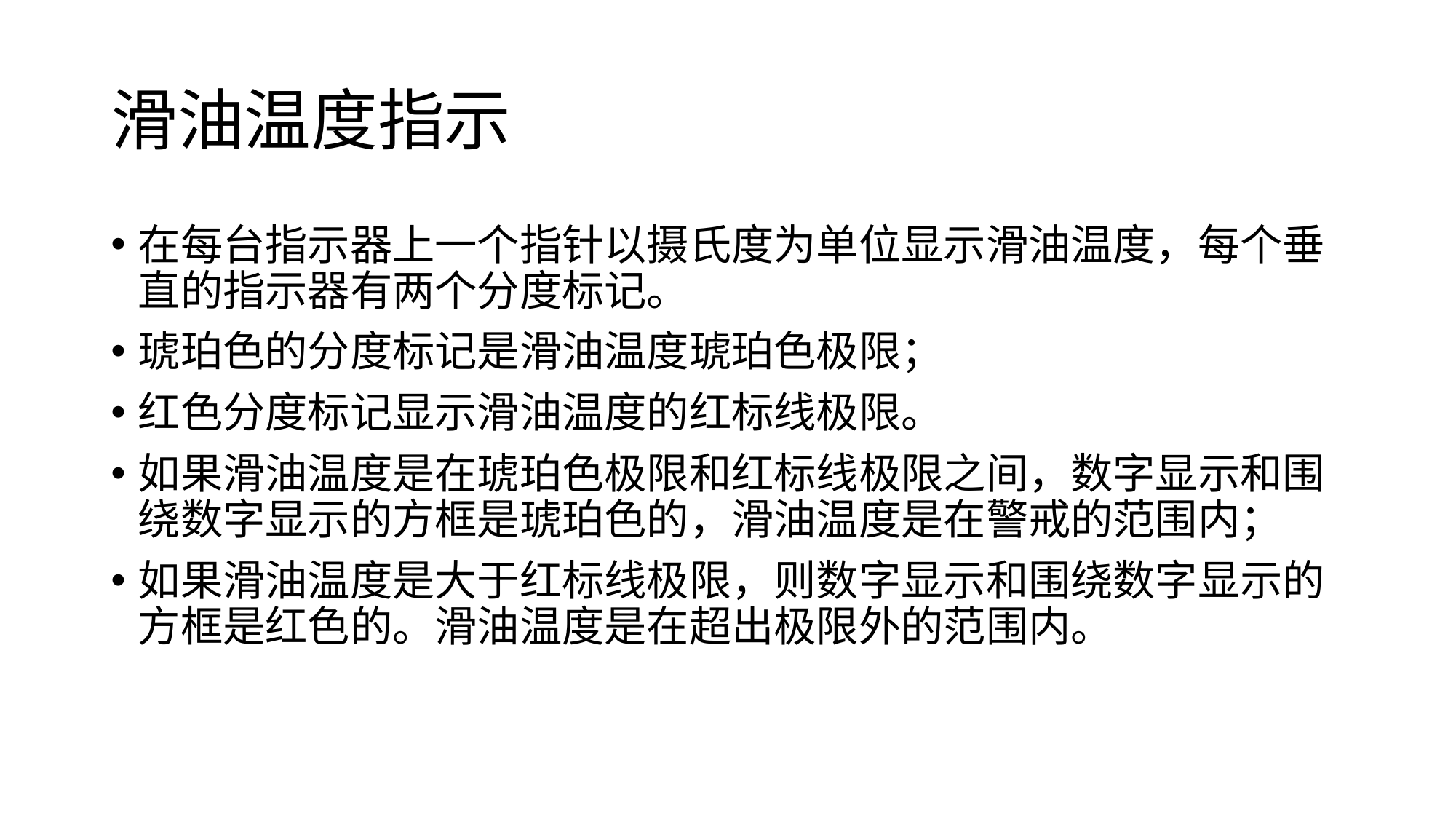

# 滑油温度指示
在每台指示器上一个指针以摄氏度为单位显示滑油温度，每个垂直的指示器有两个分度标记。
琥珀色的分度标记是滑油温度琥珀色极限；
红色分度标记显示滑油温度的红标线极限。
如果滑油温度是在琥珀色极限和红标线极限之间，数字显示和围绕数字显示的方框是琥珀色的，滑油温度是在警戒的范围内；
如果滑油温度是大于红标线极限，则数字显示和围绕数字显示的方框是红色的。滑油温度是在超出极限外的范围内。